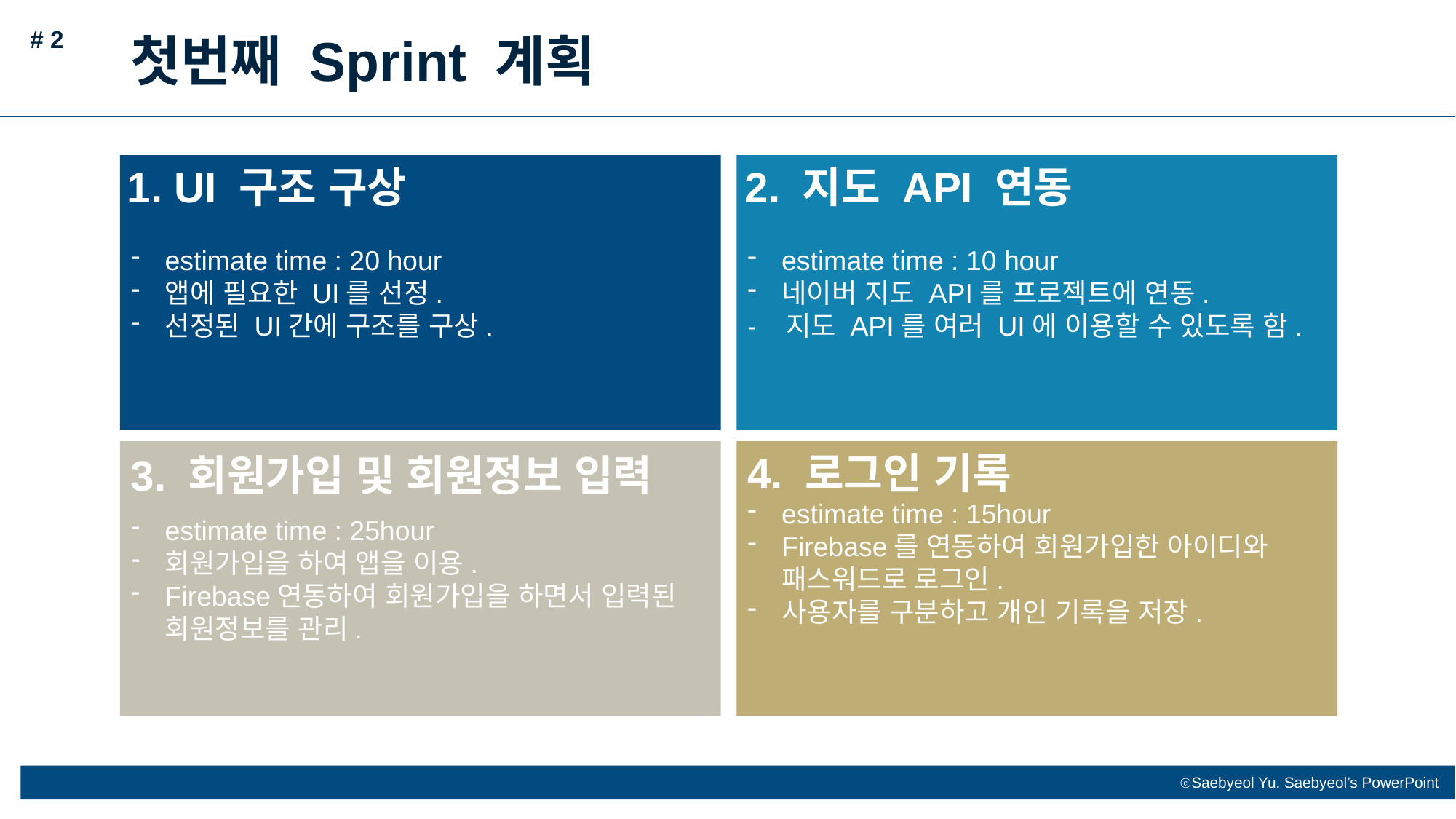

# 2
첫번째 Sprint 계획
1. UI 구조 구상
estimate time : 10 hour
네이버 지도 API를 프로젝트에 연동.
-   지도 API를 여러 UI에 이용할 수 있도록 함.
estimate time : 20 hour
앱에 필요한 UI를 선정.
선정된 UI간에 구조를 구상.
estimate time : 15hour
Firebase를 연동하여 회원가입한 아이디와 패스워드로 로그인.
사용자를 구분하고 개인 기록을 저장.

estimate time : 25hour
회원가입을 하여 앱을 이용.
Firebase연동하여 회원가입을 하면서 입력된 회원정보를 관리.
2. 지도 API 연동

4. 로그인 기록
3. 회원가입 및 회원정보 입력